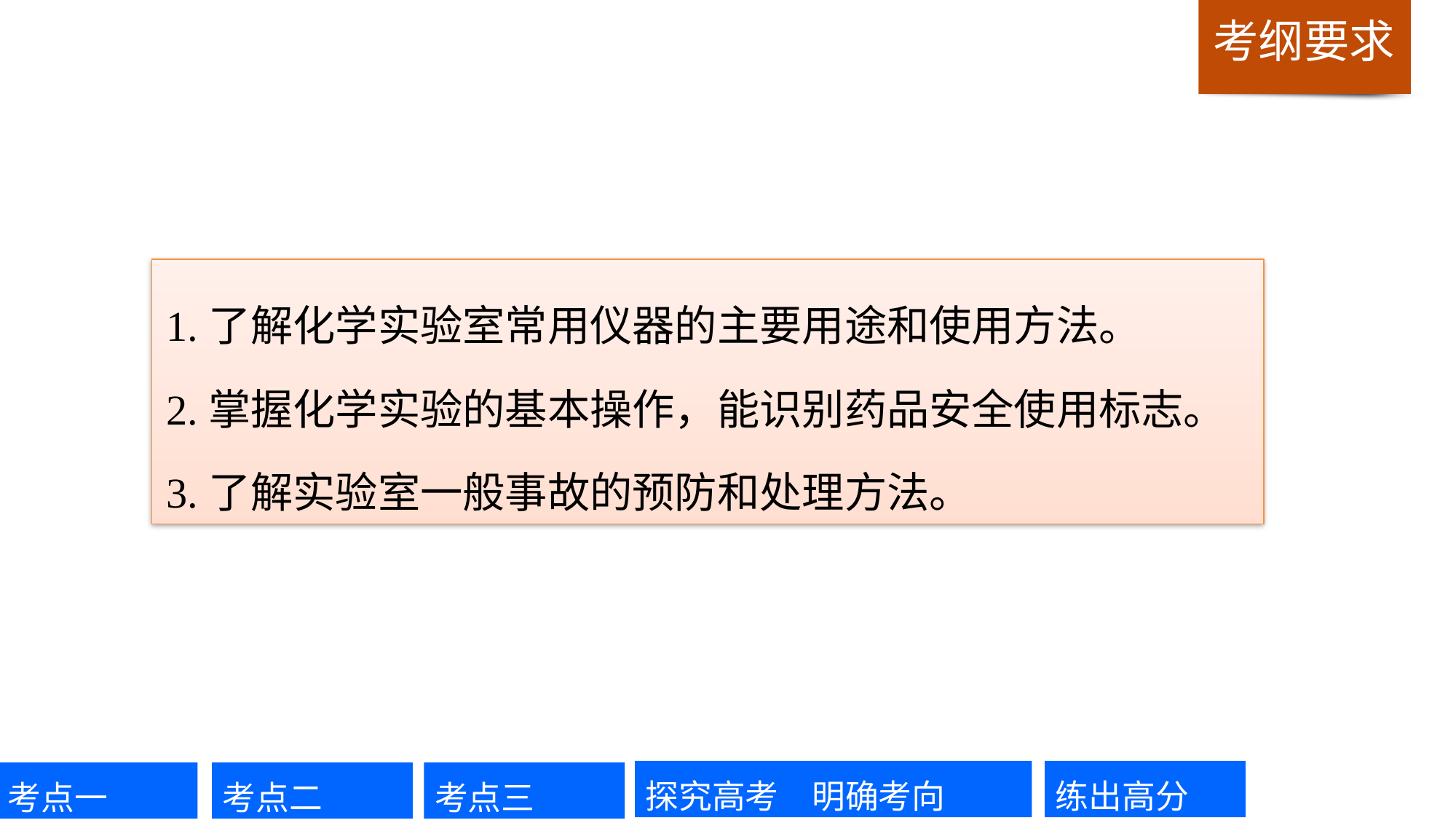

1.了解化学实验室常用仪器的主要用途和使用方法。
2.掌握化学实验的基本操作，能识别药品安全使用标志。
3.了解实验室一般事故的预防和处理方法。
探究高考　明确考向
练出高分
考点一
考点二
考点三